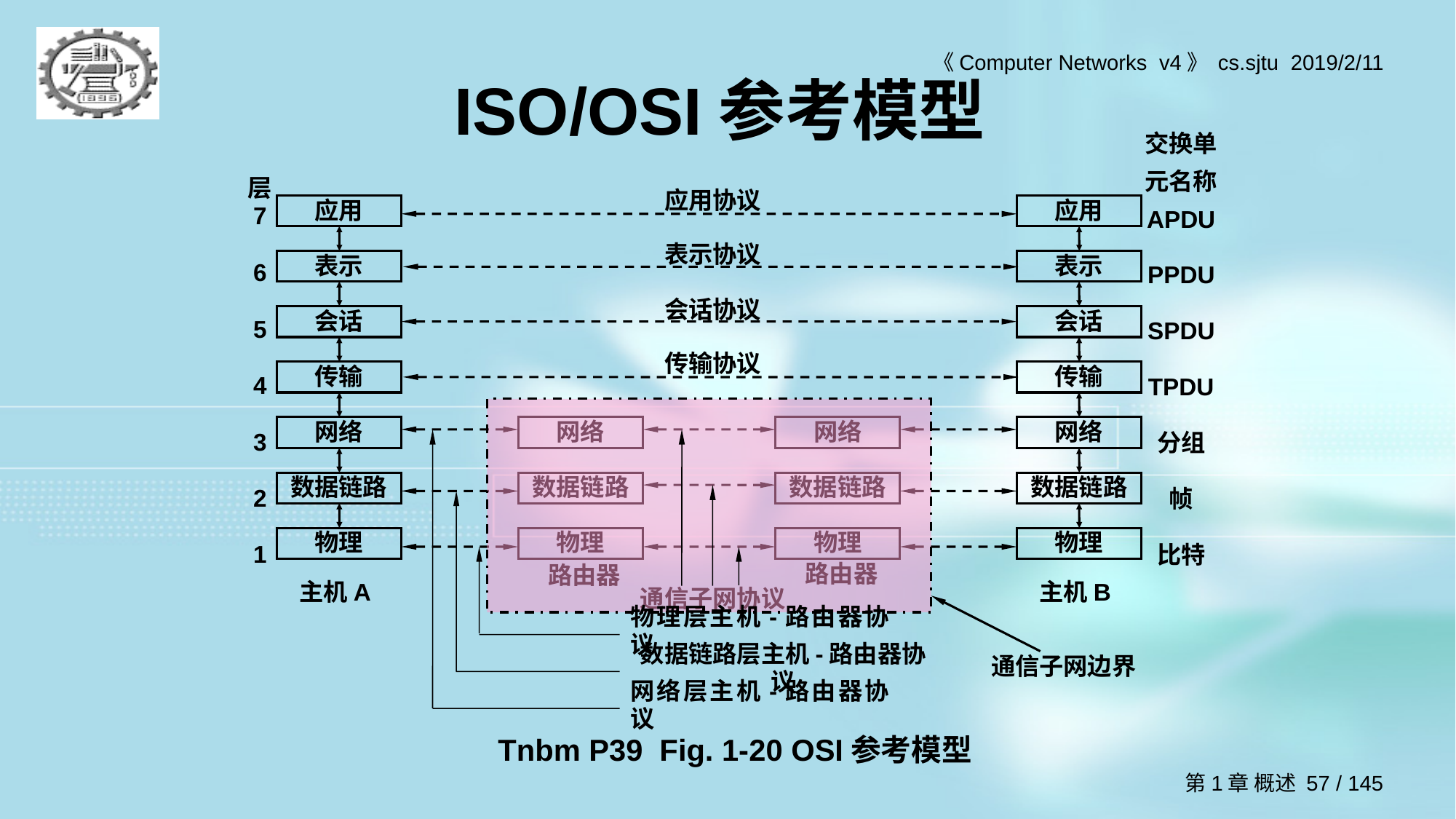

# ISO/OSI参考模型
交换单元名称
APDU
PPDU
SPDU
TPDU
分组
帧
比特
层
7
6
5
4
3
2
1
应用协议
应用
应用

表示协议
表示
表示

会话协议
会话
会话

传输协议
传输
传输

网络
网络
网络
网络

数据链路
数据链路
数据链路
数据链路

物理
物理
物理
物理

路由器
路由器
主机A
主机B
通信子网协议

物理层主机-路由器协议

通信子网边界
数据链路层主机-路由器协议

网络层主机-路由器协议

Tnbm P39  Fig. 1-20 OSI参考模型